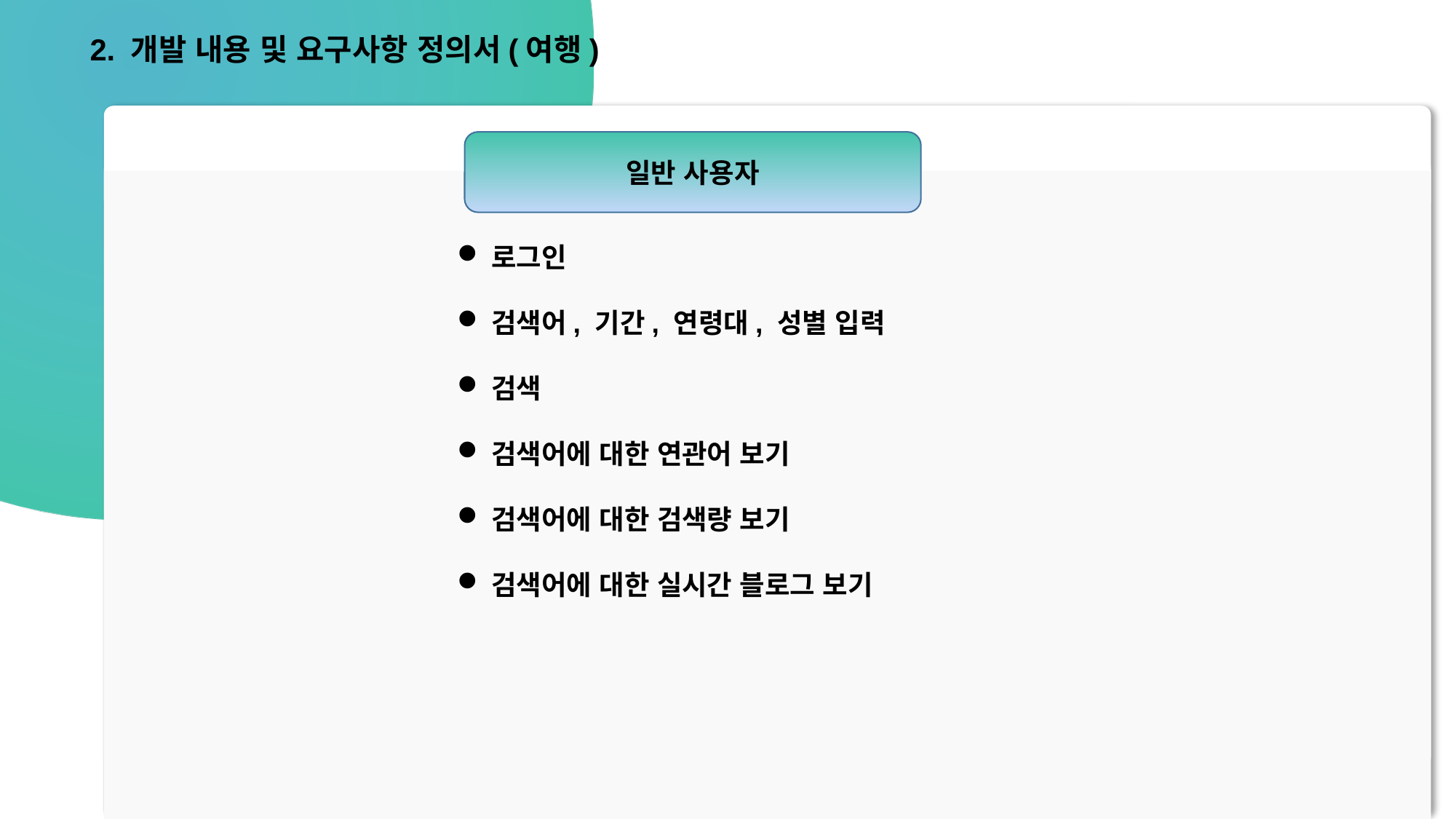

2. 개발 내용 및 요구사항 정의서(여행)
일반 사용자
로그인

검색어, 기간, 연령대, 성별 입력

검색

검색어에 대한 연관어 보기

검색어에 대한 검색량 보기

검색어에 대한 실시간 블로그 보기